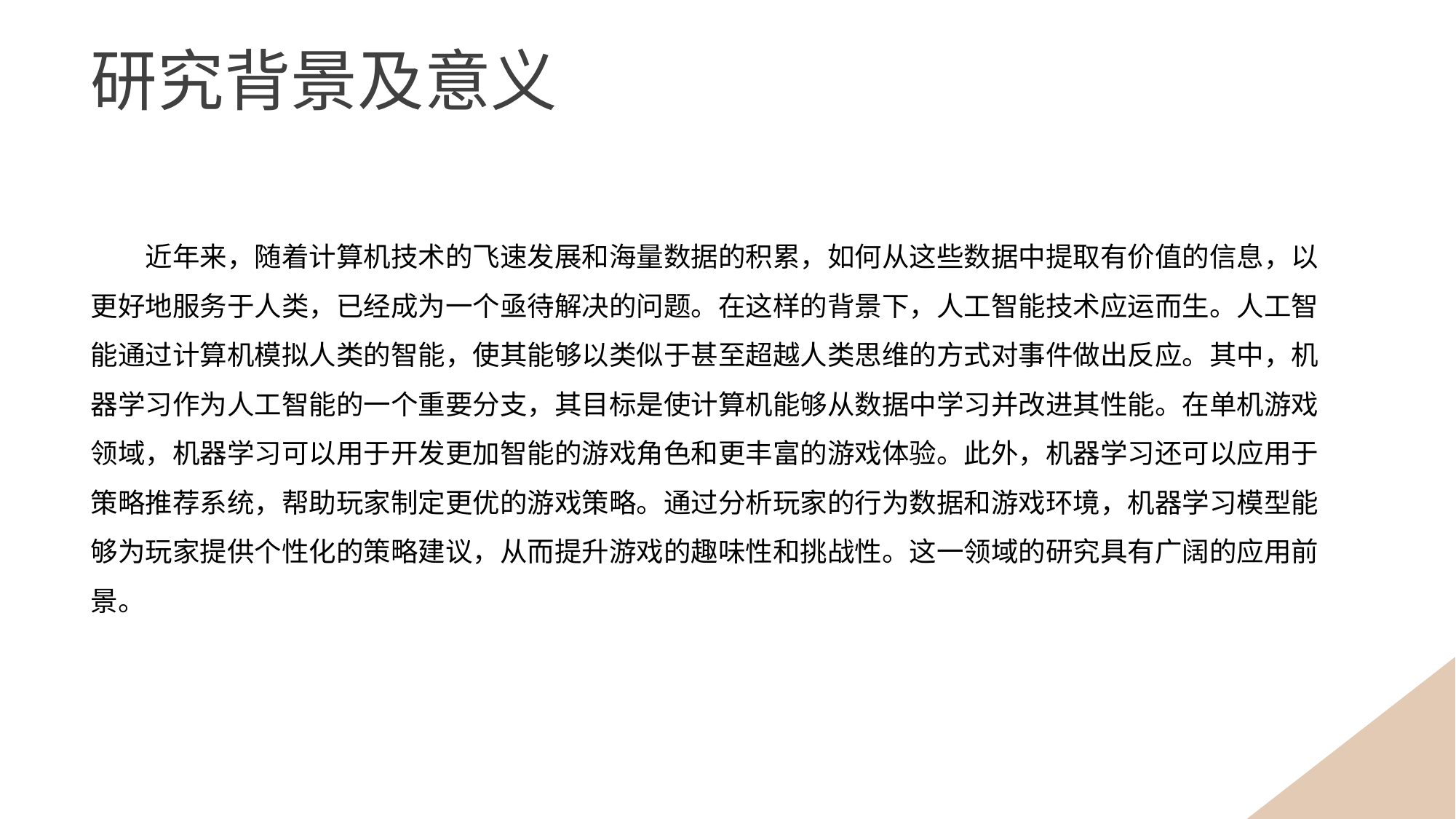

研究背景及意义
近年来，随着计算机技术的飞速发展和海量数据的积累，如何从这些数据中提取有价值的信息，以更好地服务于人类，已经成为一个亟待解决的问题。在这样的背景下，人工智能技术应运而生。人工智能通过计算机模拟人类的智能，使其能够以类似于甚至超越人类思维的方式对事件做出反应。其中，机器学习作为人工智能的一个重要分支，其目标是使计算机能够从数据中学习并改进其性能。在单机游戏领域，机器学习可以用于开发更加智能的游戏角色和更丰富的游戏体验。此外，机器学习还可以应用于策略推荐系统，帮助玩家制定更优的游戏策略。通过分析玩家的行为数据和游戏环境，机器学习模型能够为玩家提供个性化的策略建议，从而提升游戏的趣味性和挑战性。这一领域的研究具有广阔的应用前景。